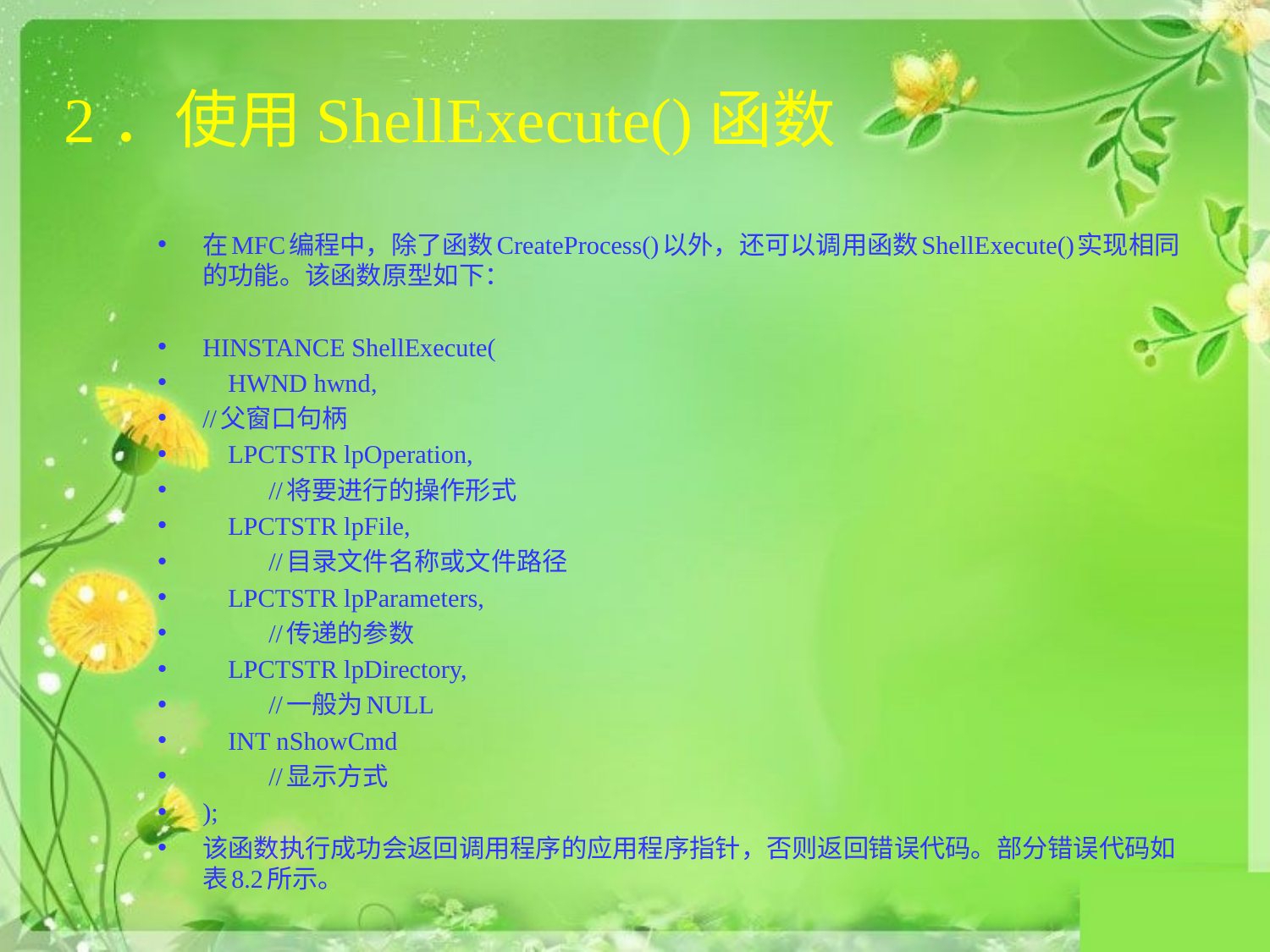

# 2．使用ShellExecute()函数
在MFC编程中，除了函数CreateProcess()以外，还可以调用函数ShellExecute()实现相同的功能。该函数原型如下：

HINSTANCE ShellExecute(
    HWND hwnd,
//父窗口句柄
    LPCTSTR lpOperation,
	//将要进行的操作形式
    LPCTSTR lpFile,
	//目录文件名称或文件路径
    LPCTSTR lpParameters,
	//传递的参数
    LPCTSTR lpDirectory,
	//一般为NULL
    INT nShowCmd
	//显示方式
);
该函数执行成功会返回调用程序的应用程序指针，否则返回错误代码。部分错误代码如表8.2所示。